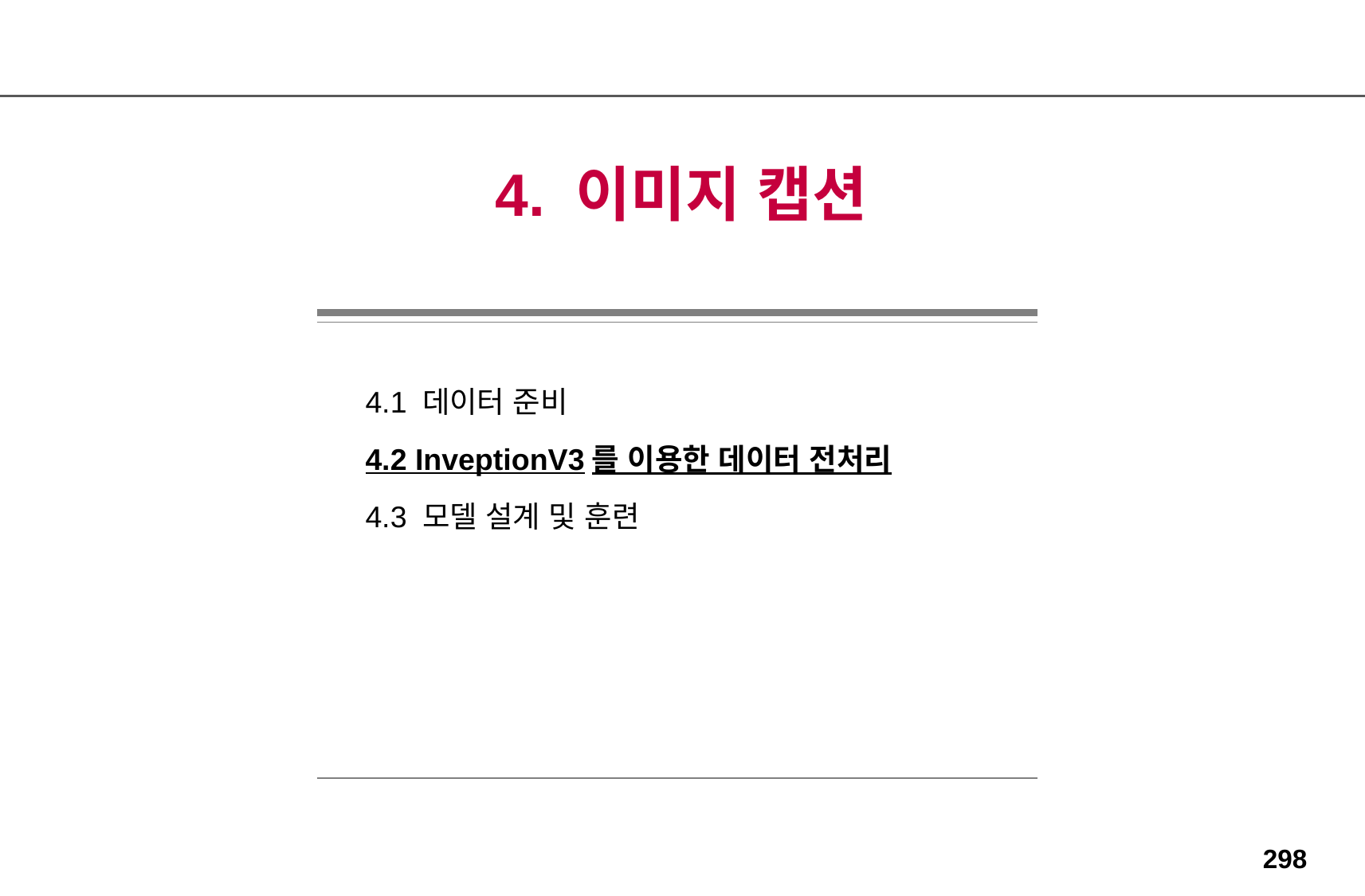

4. 이미지 캡션
4.1 데이터 준비
4.2 InveptionV3를 이용한 데이터 전처리
4.3 모델 설계 및 훈련